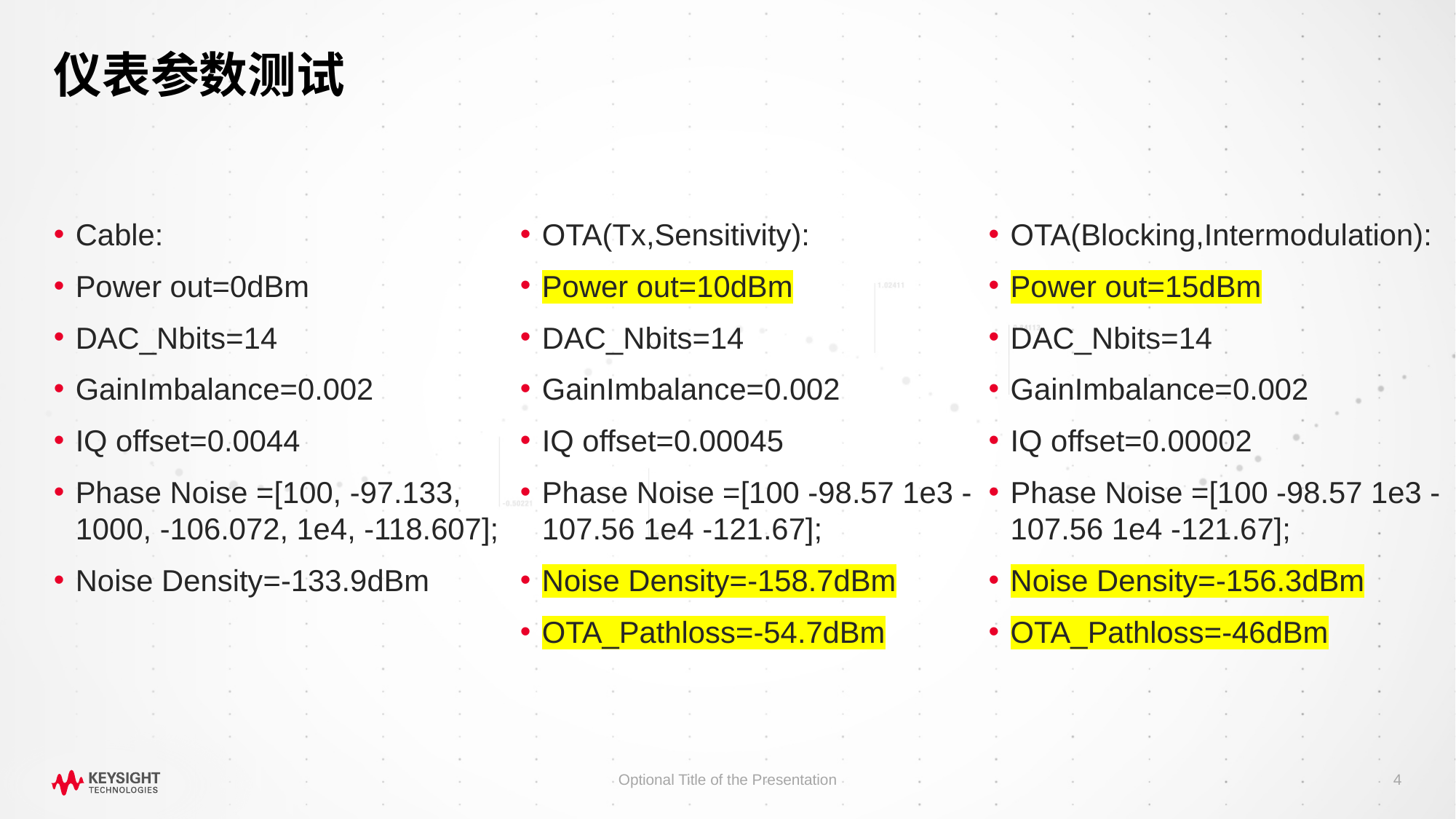

# 仪表参数测试

OTA(Tx,Sensitivity):
Power out=10dBm
DAC_Nbits=14
GainImbalance=0.002
IQ offset=0.00045
Phase Noise =[100 -98.57 1e3 -107.56 1e4 -121.67];
Noise Density=-158.7dBm
OTA_Pathloss=-54.7dBm

OTA(Blocking,Intermodulation):
Power out=15dBm
DAC_Nbits=14
GainImbalance=0.002
IQ offset=0.00002
Phase Noise =[100 -98.57 1e3 -107.56 1e4 -121.67];
Noise Density=-156.3dBm
OTA_Pathloss=-46dBm

Cable:
Power out=0dBm
DAC_Nbits=14
GainImbalance=0.002
IQ offset=0.0044
Phase Noise =[100, -97.133, 1000, -106.072, 1e4, -118.607];
Noise Density=-133.9dBm

Optional Title of the Presentation